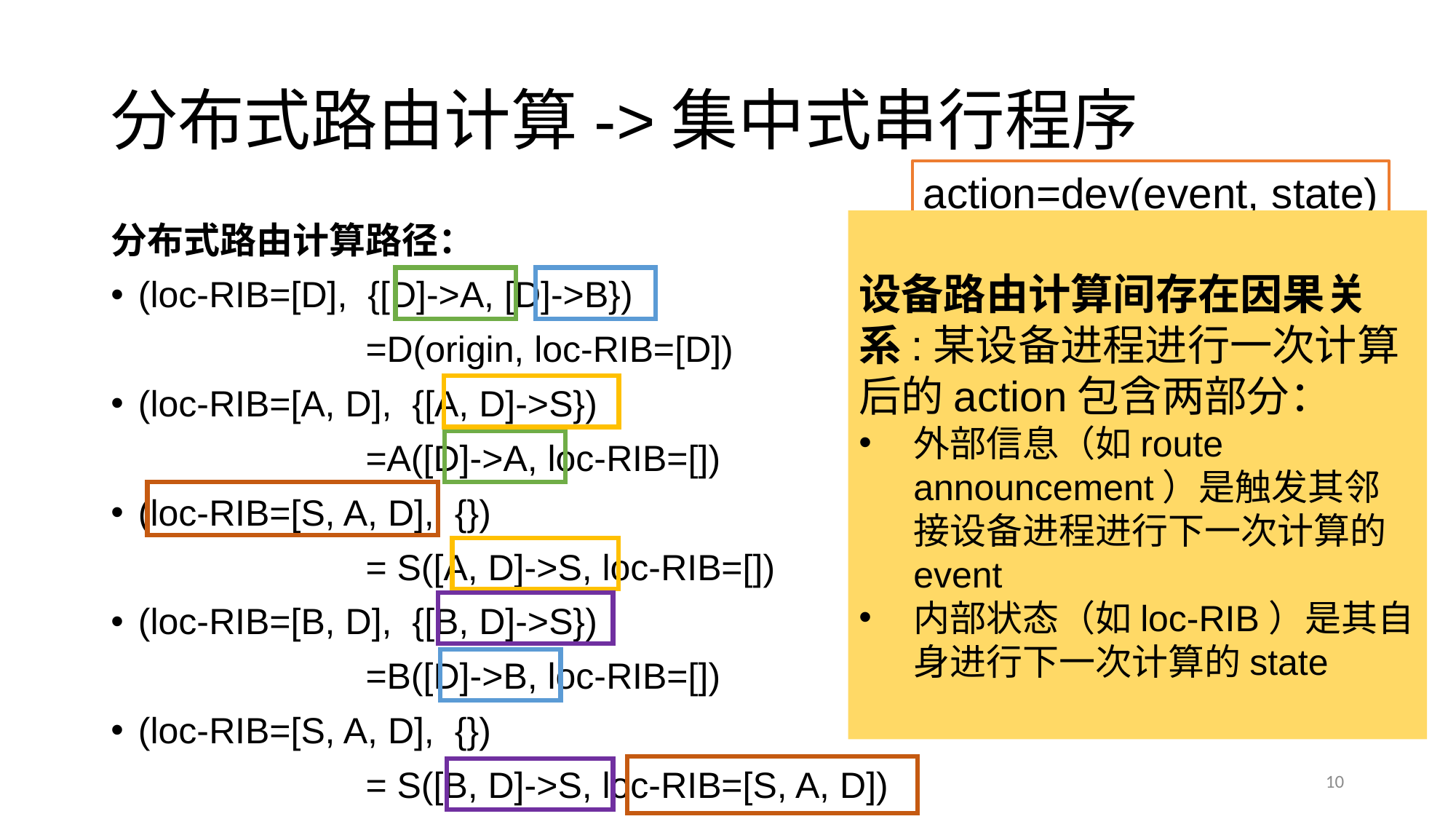

# 分布式路由计算->集中式串行程序
action=dev(event, state)
设备路由计算间存在因果关系:某设备进程进行一次计算后的action包含两部分：
外部信息（如route announcement）是触发其邻接设备进程进行下一次计算的event
内部状态（如loc-RIB）是其自身进行下一次计算的state
[A, D]
分布式路由计算路径：
(loc-RIB=[D],  {[D]->A, [D]->B})
                         =D(origin, loc-RIB=[D])
(loc-RIB=[A, D],  {[A, D]->S})
                         =A([D]->A, loc-RIB=[])
(loc-RIB=[S, A, D],  {})
                         = S([A, D]->S, loc-RIB=[])
(loc-RIB=[B, D],  {[B, D]->S})
                         =B([D]->B, loc-RIB=[])
(loc-RIB=[S, A, D],  {})
                         = S([B, D]->S, loc-RIB=[S, A, D])

A
S
D
B
P

[S, A, D]
[D]
[D]

[B, D]
假设：
S偏好A
S不做任何宣告
A, B不向D做任何宣告

10